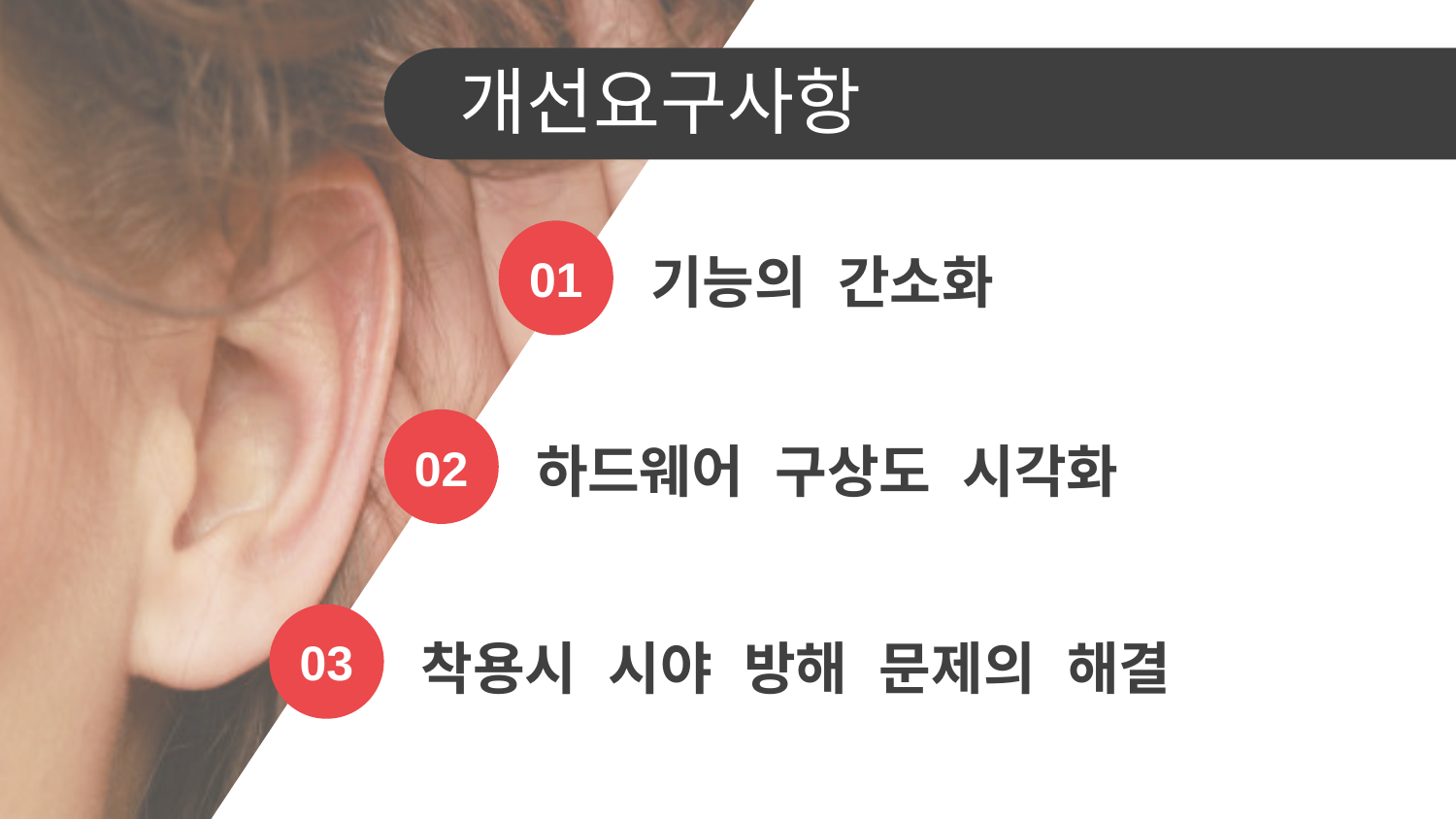

개선요구사항

기능의  간소화
01

하드웨어  구상도  시각화
02

03
착용시  시야  방해  문제의  해결